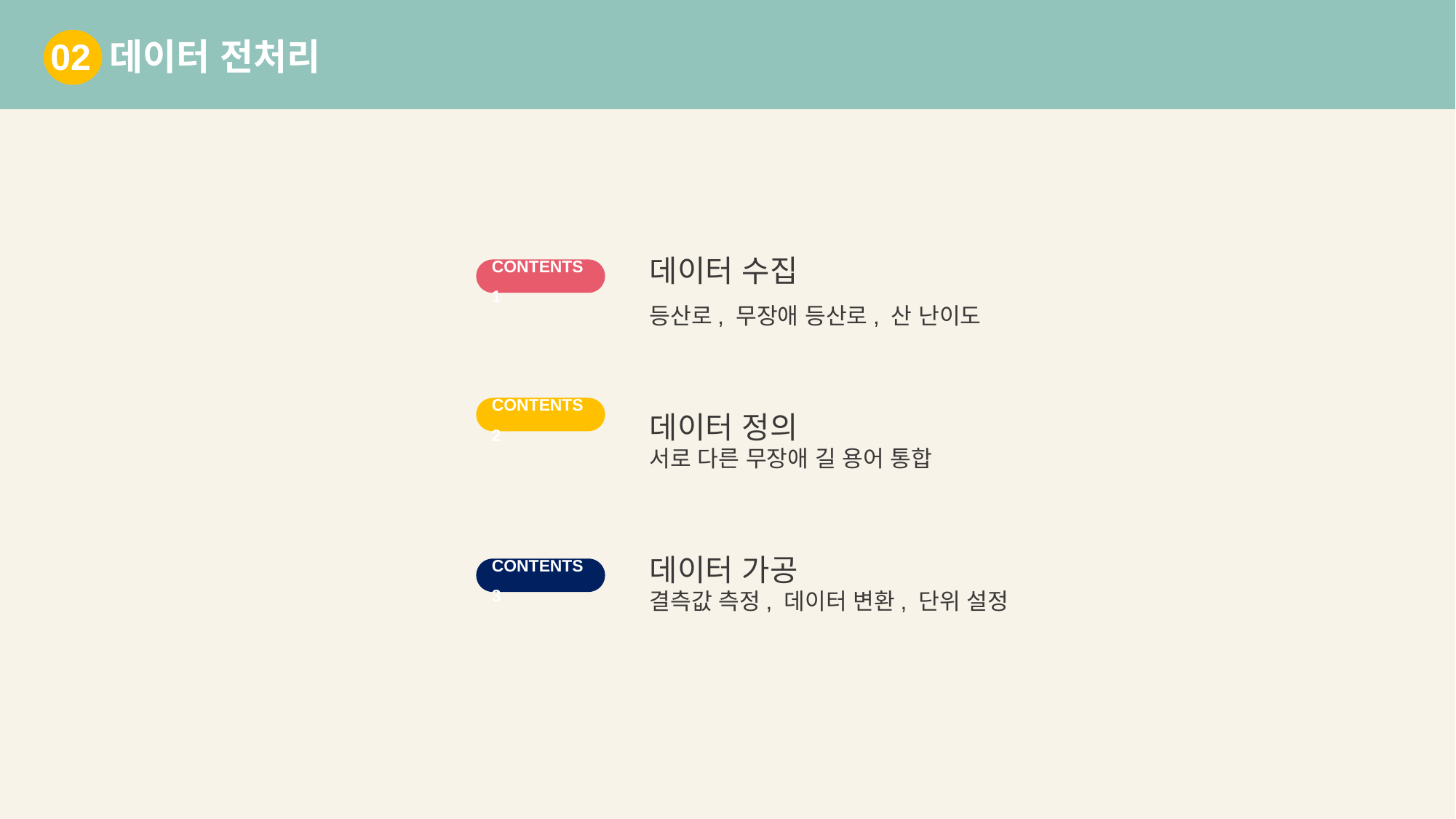

02 데이터 전처리

데이터 수집
등산로, 무장애 등산로, 산 난이도
CONTENTS 1
데이터 정의
서로 다른 무장애 길 용어 통합
CONTENTS 2
데이터 가공
결측값 측정, 데이터 변환, 단위 설정
CONTENTS 3